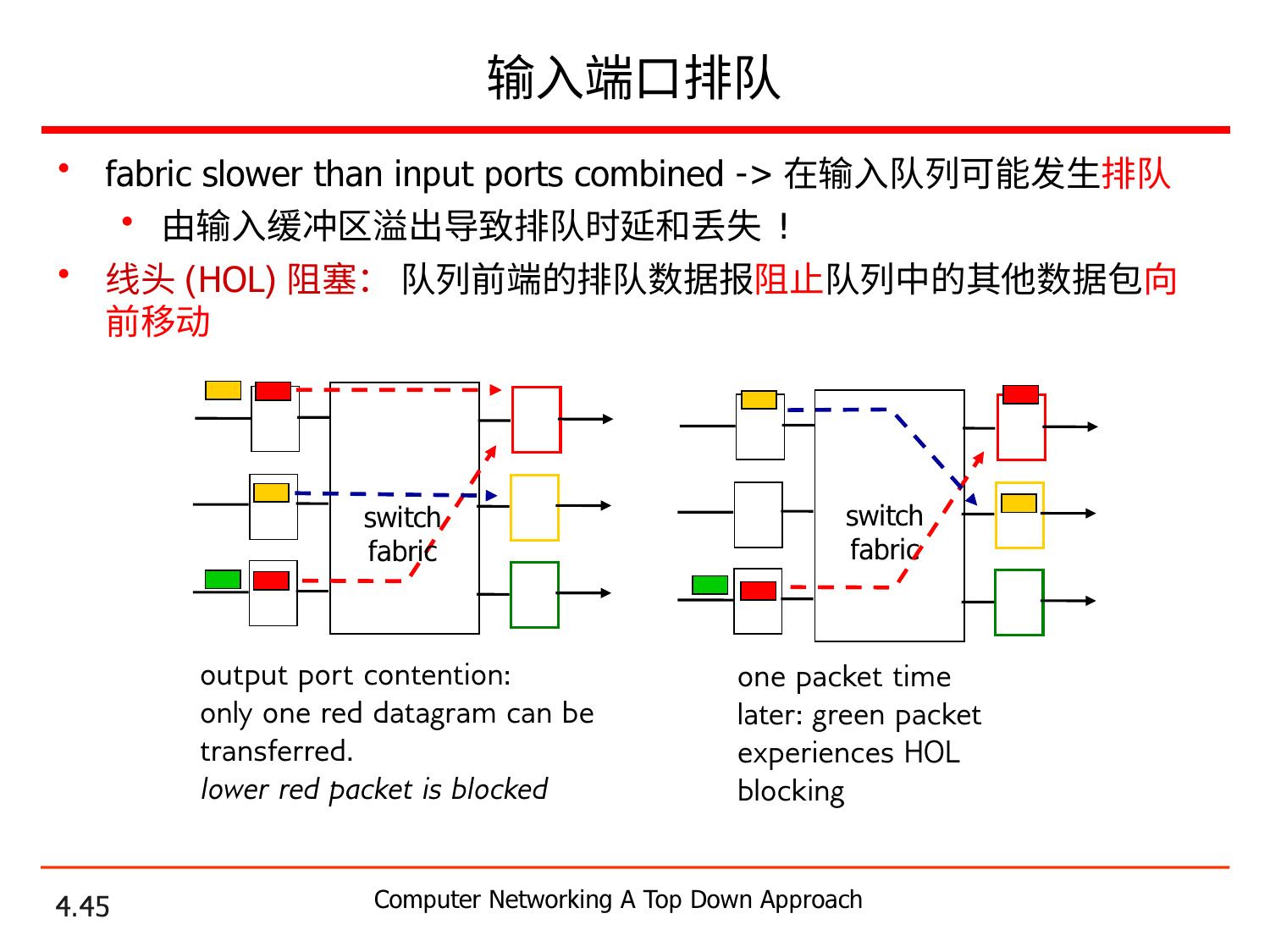

# 输入端口排队
fabric slower than input ports combined ->在输入队列可能发生排队
由输入缓冲区溢出导致排队时延和丢失 !
线头(HOL)阻塞： 队列前端的排队数据报阻止队列中的其他数据包向前移动

switch
fabric

one packet time later: green packet experiences HOL blocking

switch
fabric

output port contention:
only one red datagram can be transferred.
lower red packet is blocked